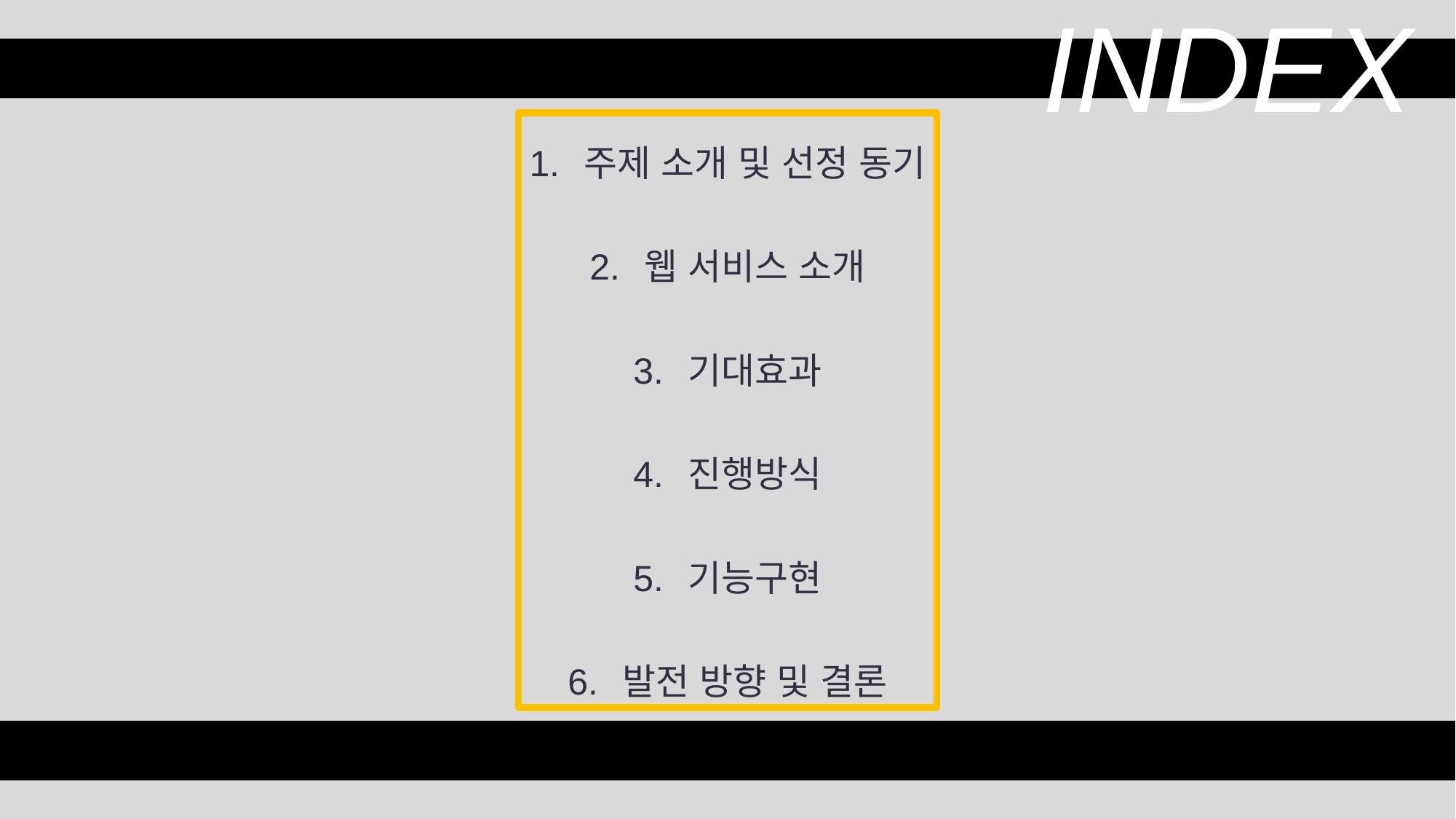

INDEX

주제 소개 및 선정 동기

웹 서비스 소개

기대효과

진행방식

기능구현

발전 방향 및 결론